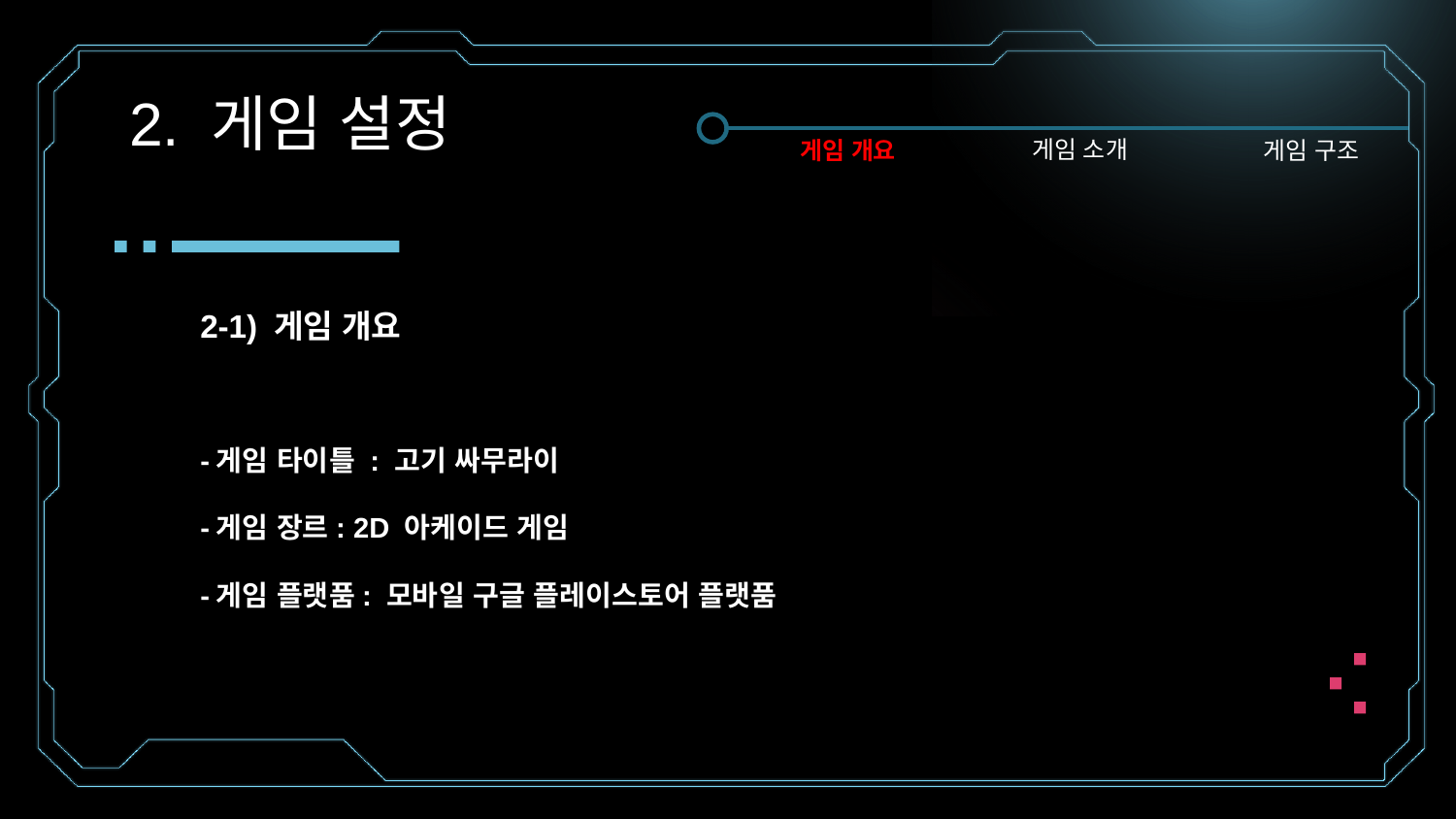

# 2. 게임 설정

게임 소개
게임 개요
게임 구조
2-1) 게임 개요
-게임 타이틀 : 고기 싸무라이

-게임 장르: 2D 아케이드 게임

-게임 플랫품: 모바일 구글 플레이스토어 플랫품